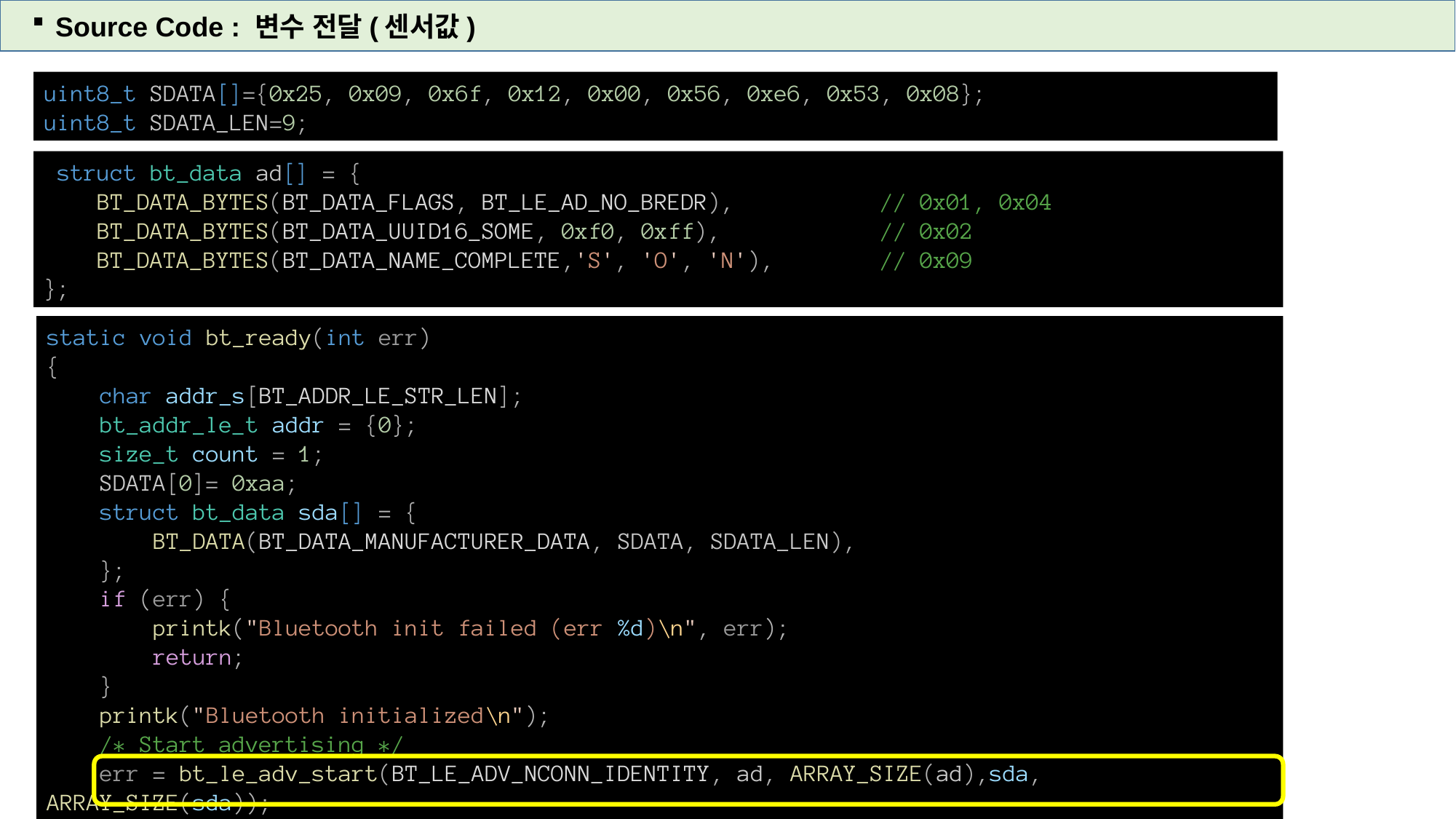

Source Code : 변수 전달(센서값)
uint8_t SDATA[]={0x25, 0x09, 0x6f, 0x12, 0x00, 0x56, 0xe6, 0x53, 0x08};
uint8_t SDATA_LEN=9;
 struct bt_data ad[] = {
    BT_DATA_BYTES(BT_DATA_FLAGS, BT_LE_AD_NO_BREDR),           // 0x01, 0x04
    BT_DATA_BYTES(BT_DATA_UUID16_SOME, 0xf0, 0xff),            // 0x02
    BT_DATA_BYTES(BT_DATA_NAME_COMPLETE,'S', 'O', 'N'),        // 0x09
};
static void bt_ready(int err)
{
    char addr_s[BT_ADDR_LE_STR_LEN];
    bt_addr_le_t addr = {0};
    size_t count = 1;
    SDATA[0]= 0xaa;
    struct bt_data sda[] = {
        BT_DATA(BT_DATA_MANUFACTURER_DATA, SDATA, SDATA_LEN),
    };
    if (err) {
        printk("Bluetooth init failed (err %d)\n", err);
        return;
    }
    printk("Bluetooth initialized\n");
    /* Start advertising */
    err = bt_le_adv_start(BT_LE_ADV_NCONN_IDENTITY, ad, ARRAY_SIZE(ad),sda, ARRAY_SIZE(sda));